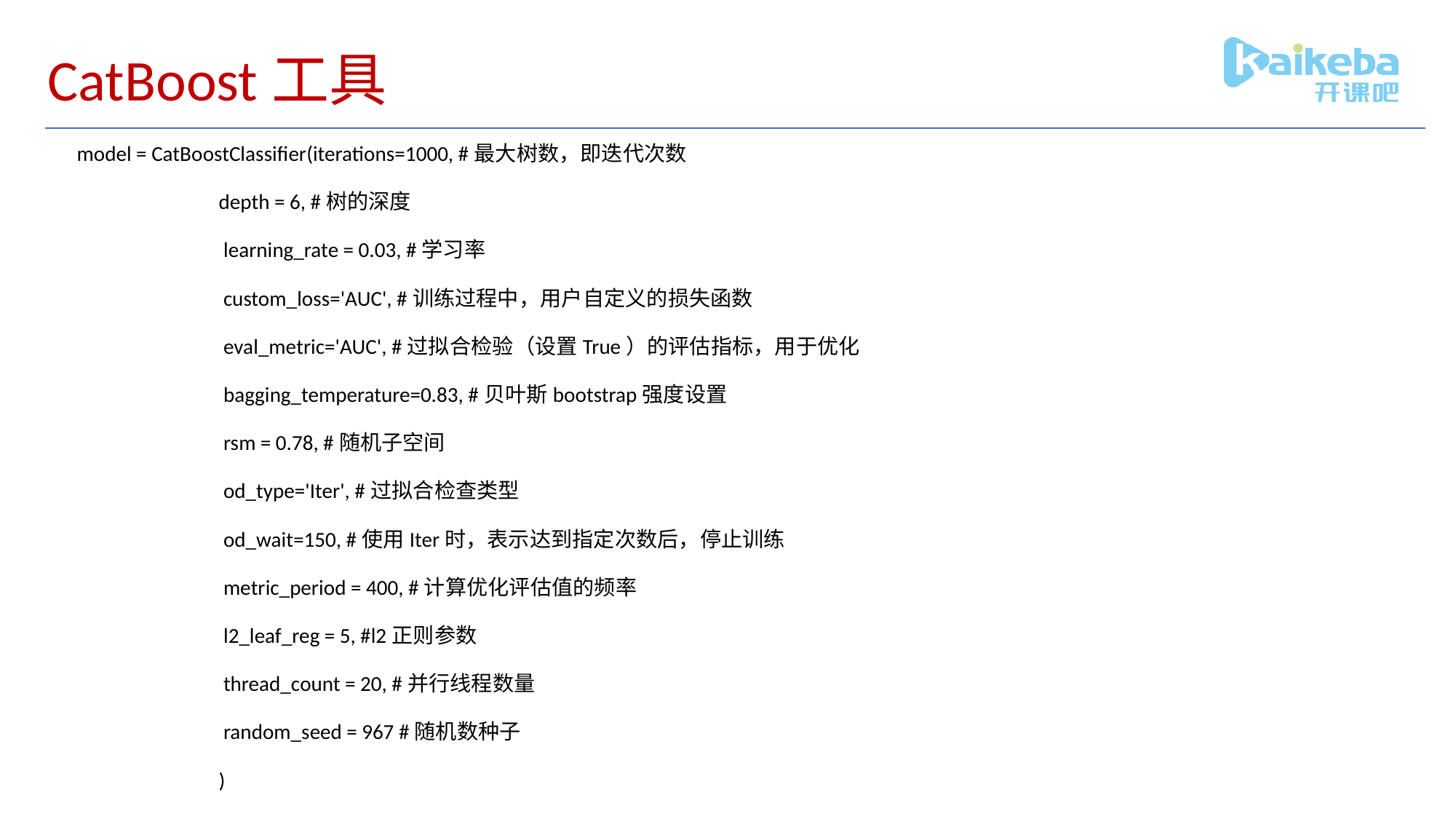

# CatBoost工具
model = CatBoostClassifier(iterations=1000, #最大树数，即迭代次数
                              depth = 6, #树的深度
                               learning_rate = 0.03, #学习率
                               custom_loss='AUC', #训练过程中，用户自定义的损失函数
                               eval_metric='AUC', #过拟合检验（设置True）的评估指标，用于优化
                               bagging_temperature=0.83, #贝叶斯bootstrap强度设置
                               rsm = 0.78, #随机子空间
                               od_type='Iter', #过拟合检查类型
                               od_wait=150, #使用Iter时，表示达到指定次数后，停止训练
                               metric_period = 400, #计算优化评估值的频率
                               l2_leaf_reg = 5, #l2正则参数
                               thread_count = 20, #并行线程数量
                               random_seed = 967 #随机数种子
                              )